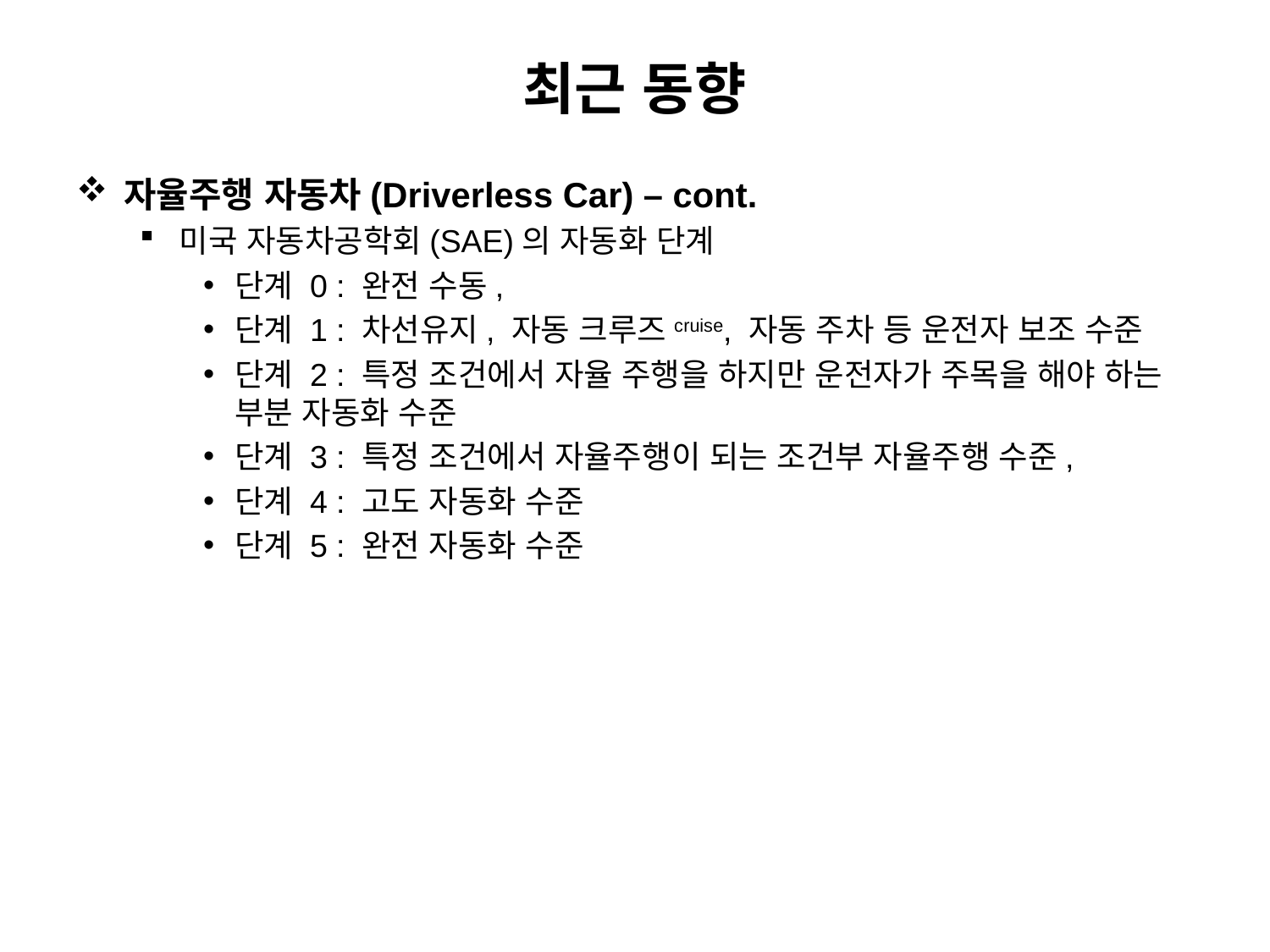

# 최근 동향
자율주행 자동차(Driverless Car) – cont.
미국 자동차공학회(SAE)의 자동화 단계
단계 0 : 완전 수동,
단계 1 : 차선유지, 자동 크루즈cruise, 자동 주차 등 운전자 보조 수준
단계 2 : 특정 조건에서 자율 주행을 하지만 운전자가 주목을 해야 하는 부분 자동화 수준
단계 3 : 특정 조건에서 자율주행이 되는 조건부 자율주행 수준,
단계 4 : 고도 자동화 수준
단계 5 : 완전 자동화 수준